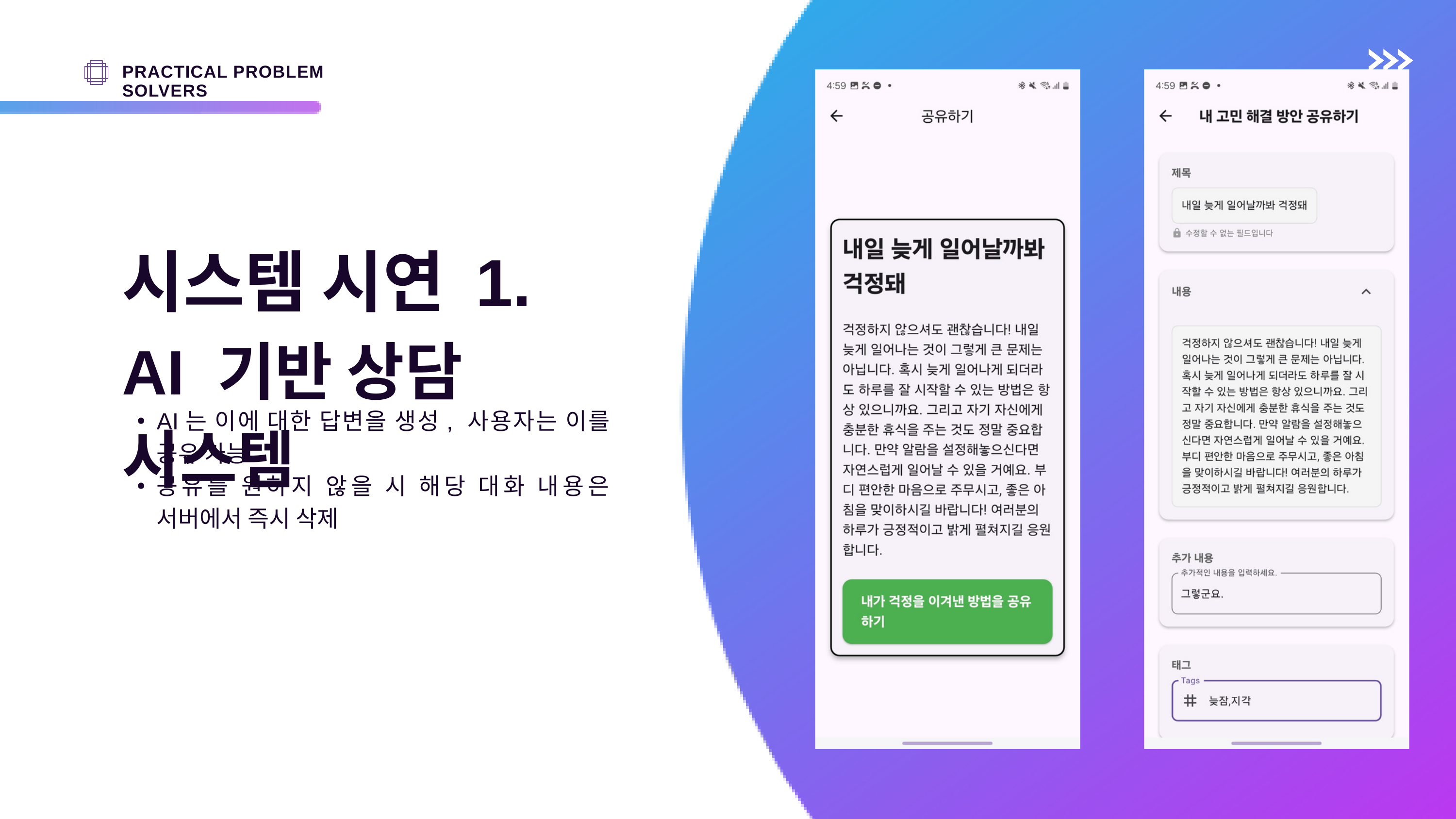

PRACTICAL PROBLEM SOLVERS

시스템 시연 1.
AI 기반 상담 시스템
AI는 이에 대한 답변을 생성, 사용자는 이를 공유 가능
공유를 원하지 않을 시 해당 대화 내용은 서버에서 즉시 삭제